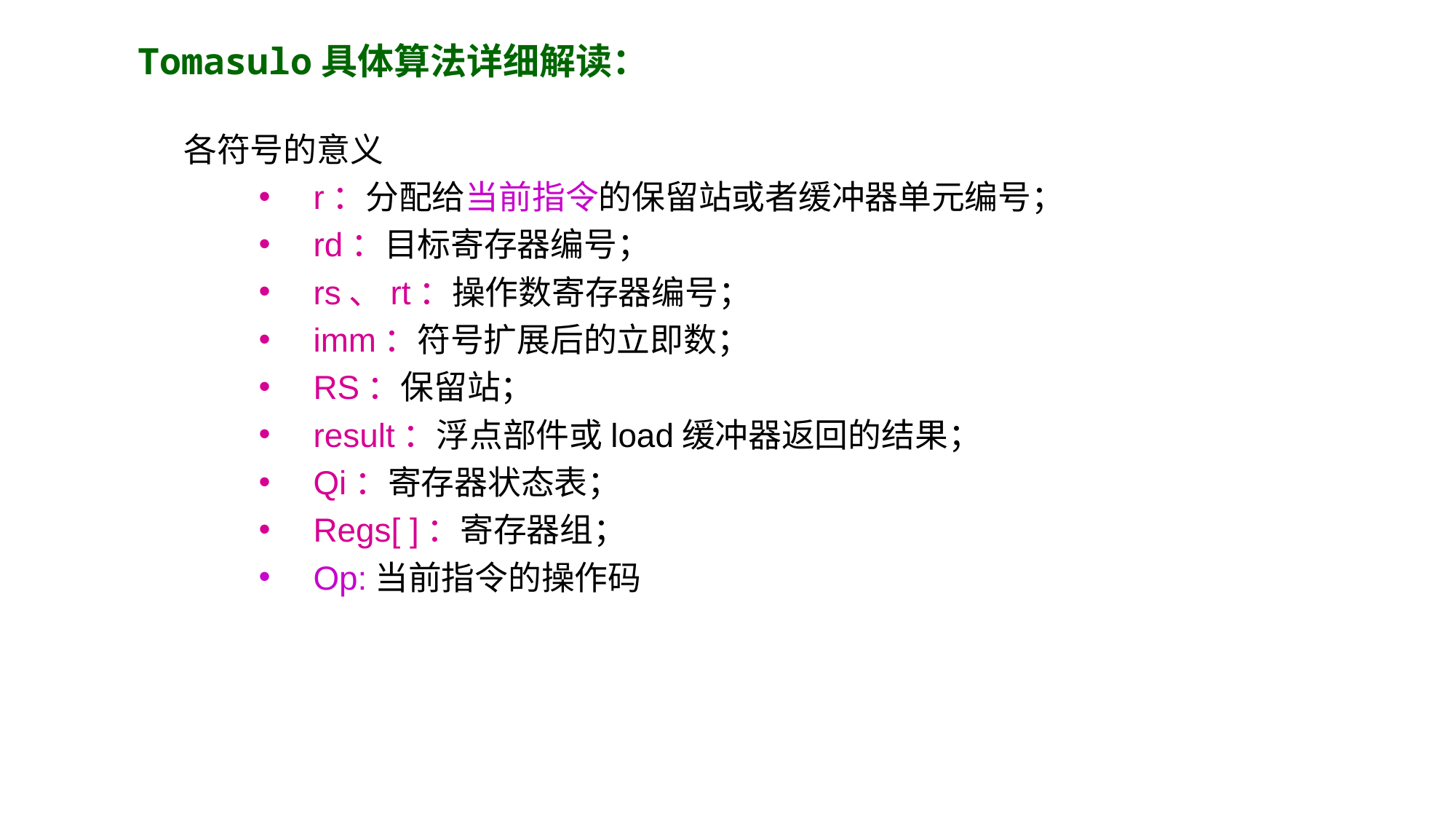

Tomasulo具体算法详细解读：
各符号的意义
r：分配给当前指令的保留站或者缓冲器单元编号；
rd：目标寄存器编号；
rs、rt：操作数寄存器编号；
imm：符号扩展后的立即数；
RS：保留站；
result：浮点部件或load缓冲器返回的结果；
Qi：寄存器状态表；
Regs[ ]：寄存器组；
Op:当前指令的操作码